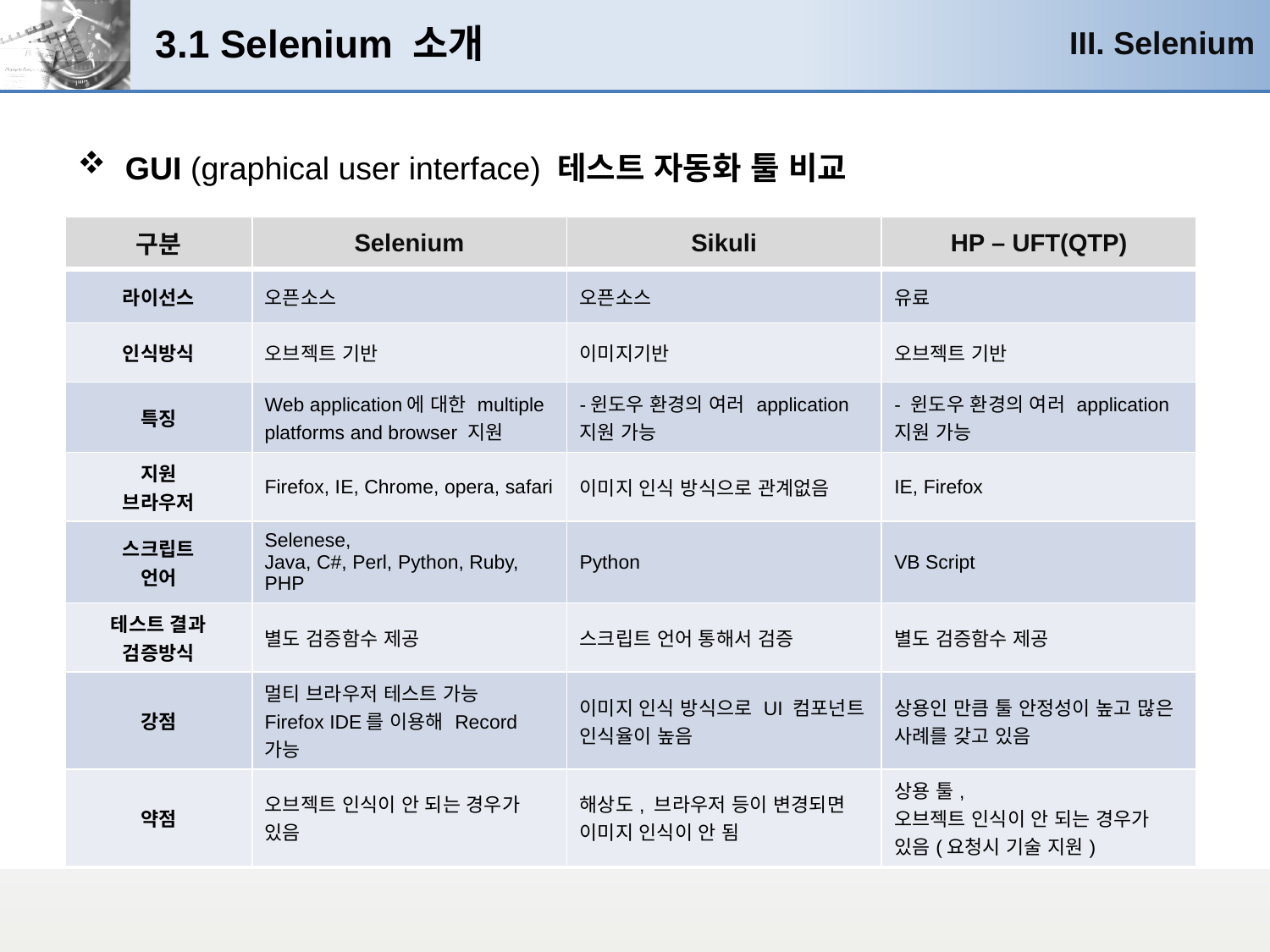

# 3.1 Selenium 소개
III. Selenium
GUI (graphical user interface) 테스트 자동화 툴 비교
| 구분 | Selenium | Sikuli | HP – UFT(QTP) |
| --- | --- | --- | --- |
| 라이선스 | 오픈소스 | 오픈소스 | 유료 |
| 인식방식 | 오브젝트 기반 | 이미지기반 | 오브젝트 기반 |
| 특징 | Web application에 대한 multiple platforms and browser 지원 | -윈도우 환경의 여러 application 지원 가능 | - 윈도우 환경의 여러 application 지원 가능 |
| 지원 브라우저 | Firefox, IE, Chrome, opera, safari | 이미지 인식 방식으로 관계없음 | IE, Firefox |
| 스크립트 언어 | Selenese, Java, C#, Perl, Python, Ruby, PHP | Python | VB Script |
| 테스트 결과 검증방식 | 별도 검증함수 제공 | 스크립트 언어 통해서 검증 | 별도 검증함수 제공 |
| 강점 | 멀티 브라우저 테스트 가능 Firefox IDE를 이용해 Record 가능 | 이미지 인식 방식으로 UI 컴포넌트 인식율이 높음 | 상용인 만큼 툴 안정성이 높고 많은 사례를 갖고 있음 |
| 약점 | 오브젝트 인식이 안 되는 경우가 있음 | 해상도, 브라우저 등이 변경되면 이미지 인식이 안 됨 | 상용 툴, 오브젝트 인식이 안 되는 경우가 있음(요청시 기술 지원) |